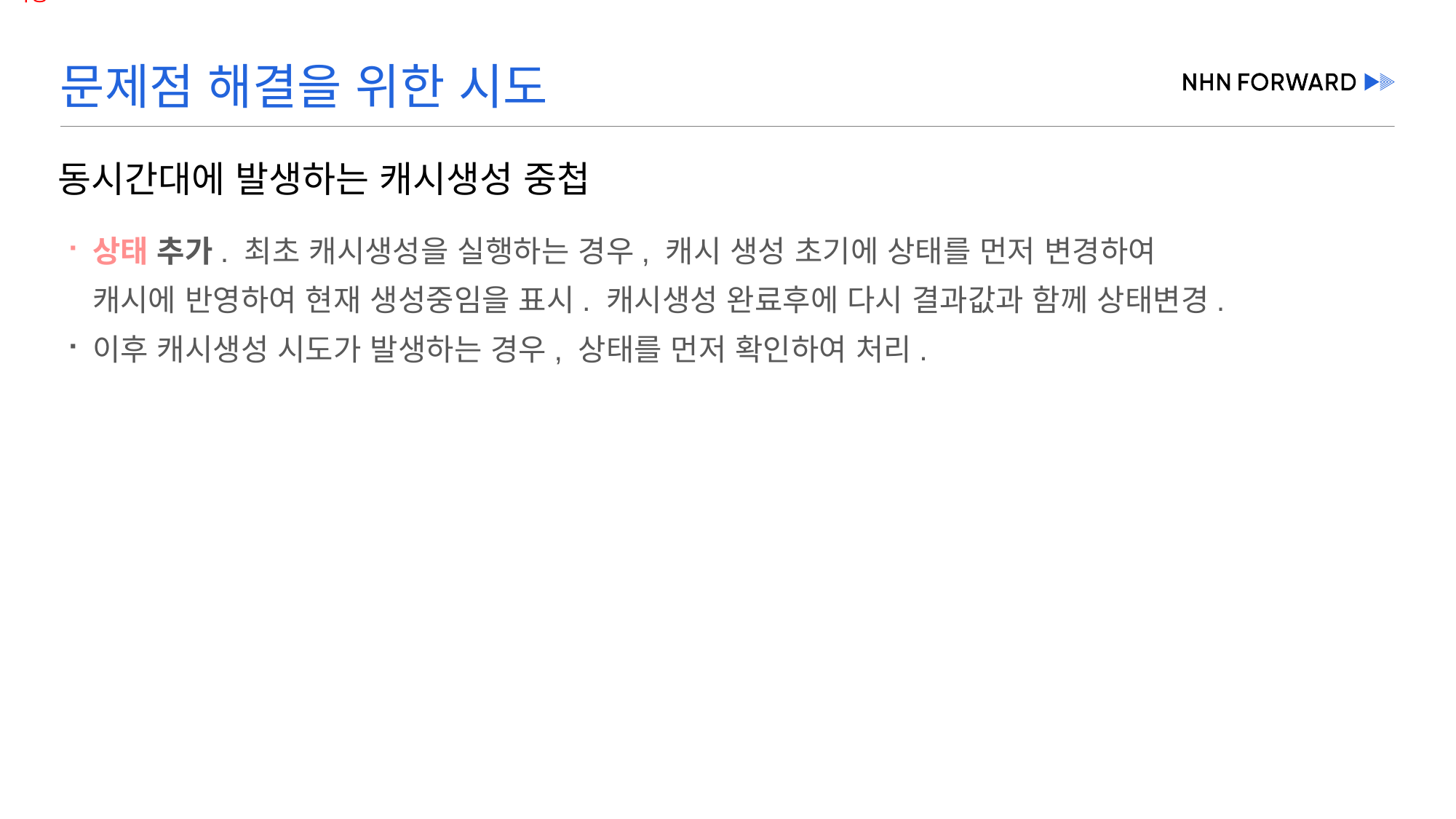

# 문제점 해결을 위한 시도
동시간대에 발생하는 캐시생성 중첩
상태 추가. 최초 캐시생성을 실행하는 경우, 캐시 생성 초기에 상태를 먼저 변경하여 캐시에 반영하여 현재 생성중임을 표시. 캐시생성 완료후에 다시 결과값과 함께 상태변경.
이후 캐시생성 시도가 발생하는 경우, 상태를 먼저 확인하여 처리.